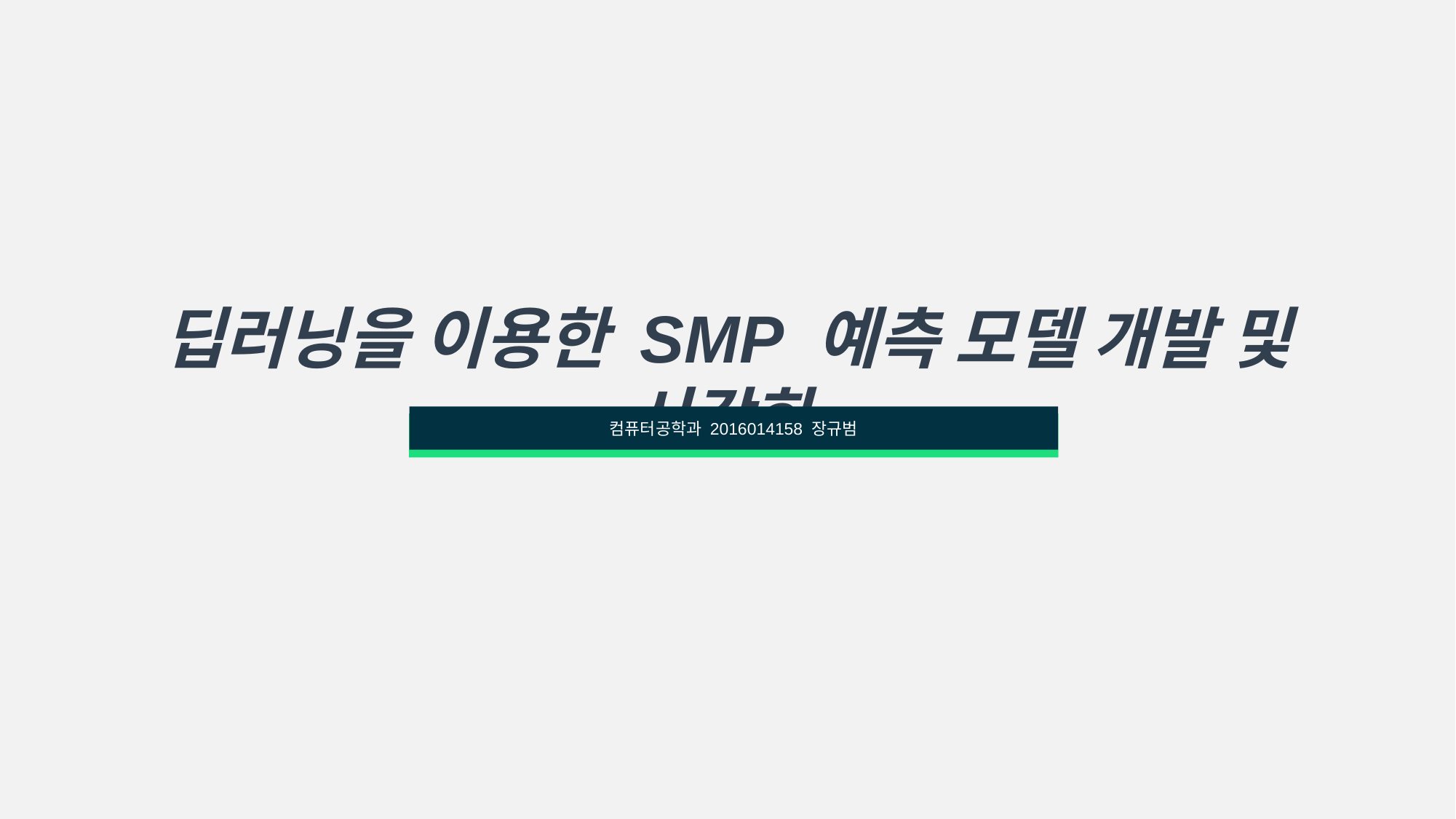

딥러닝을 이용한 SMP 예측 모델 개발 및 시각화
컴퓨터공학과 2016014158 장규범